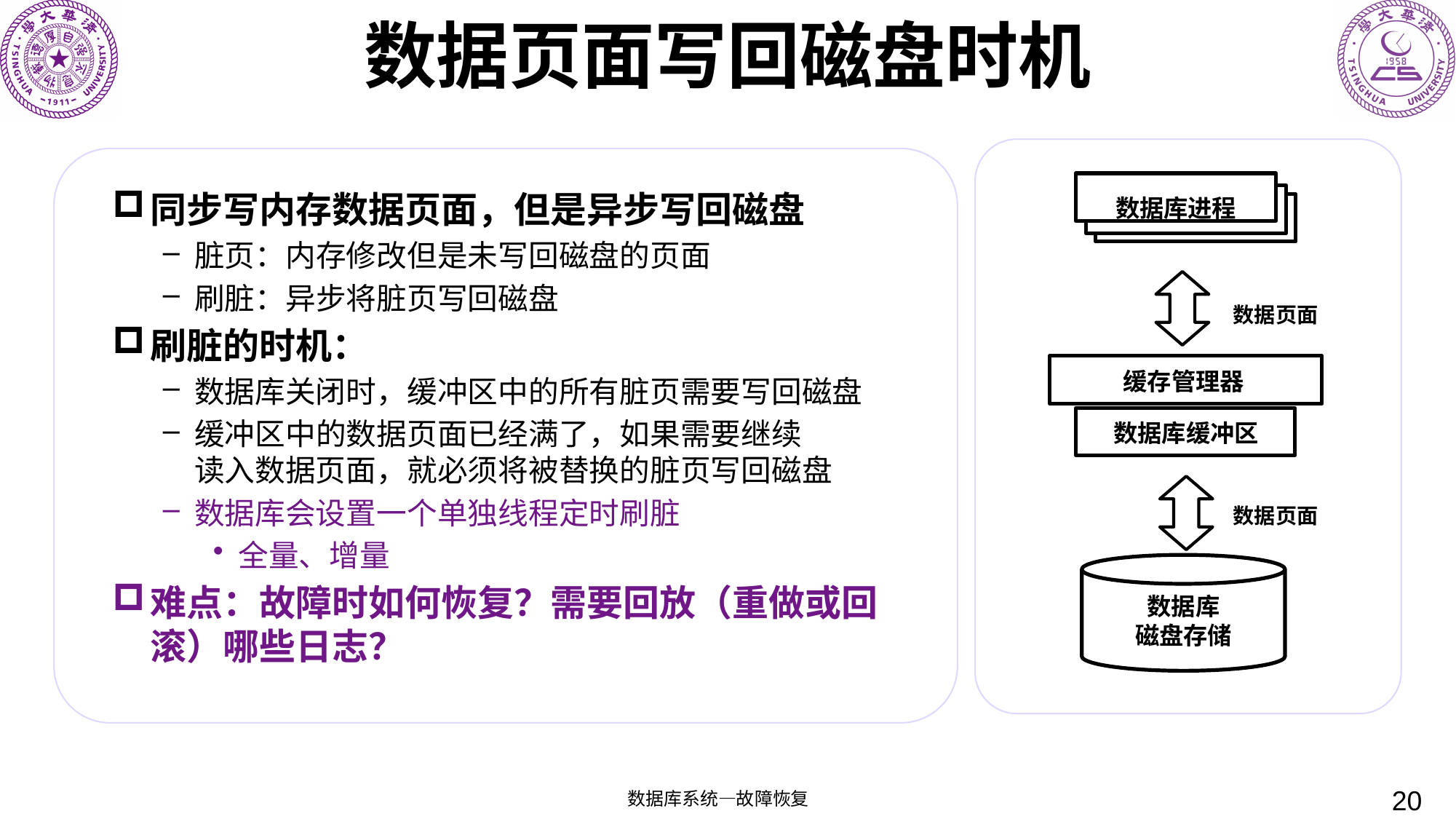

# 数据页面写回磁盘时机

同步写内存数据页面，但是异步写回磁盘
脏页：内存修改但是未写回磁盘的页面
刷脏：异步将脏页写回磁盘
刷脏的时机：
数据库关闭时，缓冲区中的所有脏页需要写回磁盘
缓冲区中的数据页面已经满了，如果需要继续
读入数据页面，就必须将被替换的脏页写回磁盘
数据库会设置一个单独线程定时刷脏
全量、增量
难点：故障时如何恢复？需要回放（重做或回滚）哪些日志？

数据库进程

数据页面

缓存管理器

数据库缓冲区

数据页面

数据库
磁盘存储
20
数据库系统—故障恢复